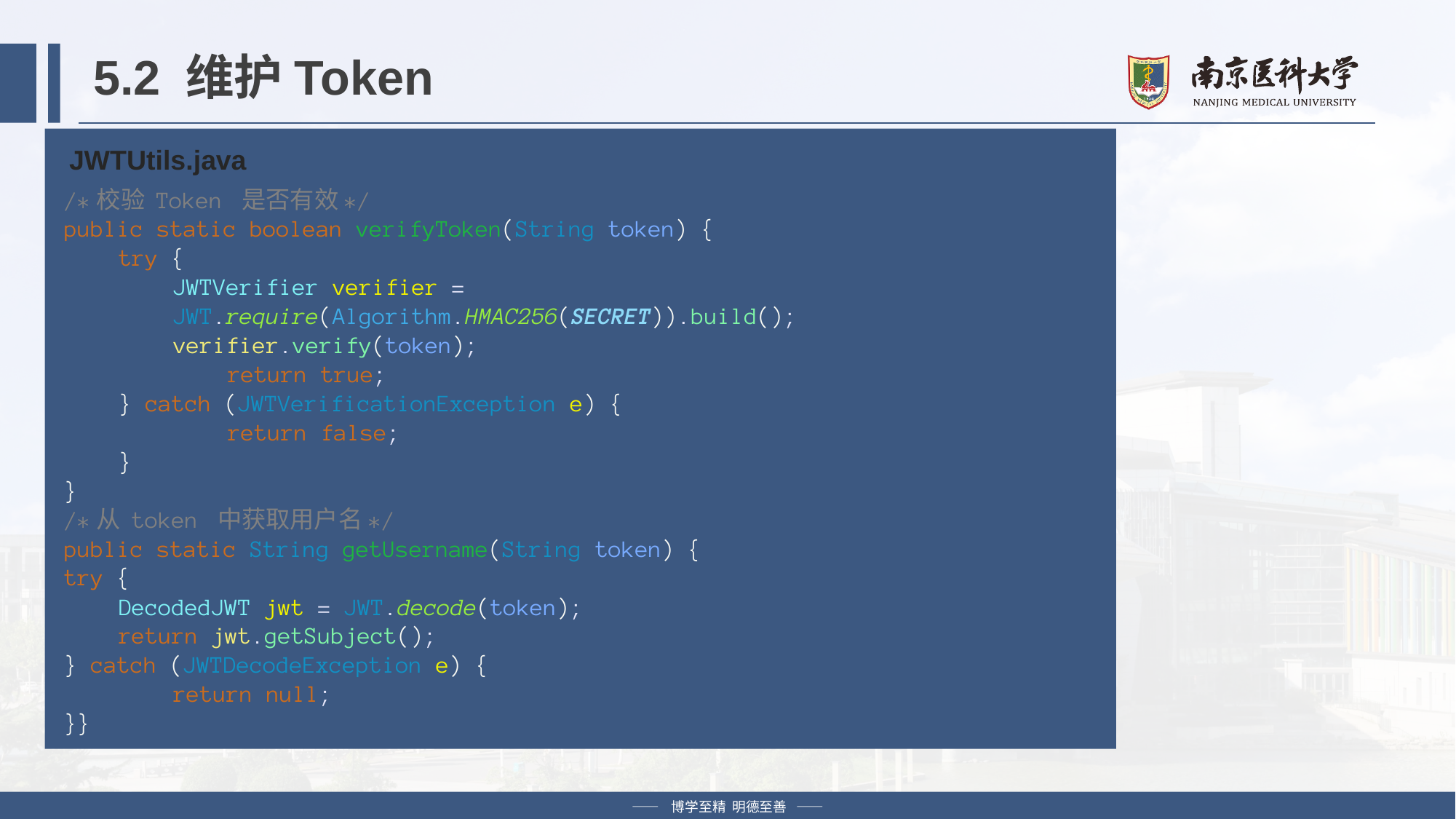

# 5.2 维护Token

JWTUtils.java
/*校验 Token 是否有效*/
public static boolean verifyToken(String token) {
try {
JWTVerifier verifier = JWT.require(Algorithm.HMAC256(SECRET)).build();
verifier.verify(token);
	return true;
} catch (JWTVerificationException e) {
	return false;
}
}
/*从 token 中获取用户名*/
public static String getUsername(String token) {
try {
DecodedJWT jwt = JWT.decode(token);
return jwt.getSubject();
} catch (JWTDecodeException e) {
	return null;
}}
——   博学至精  明德至善   ——